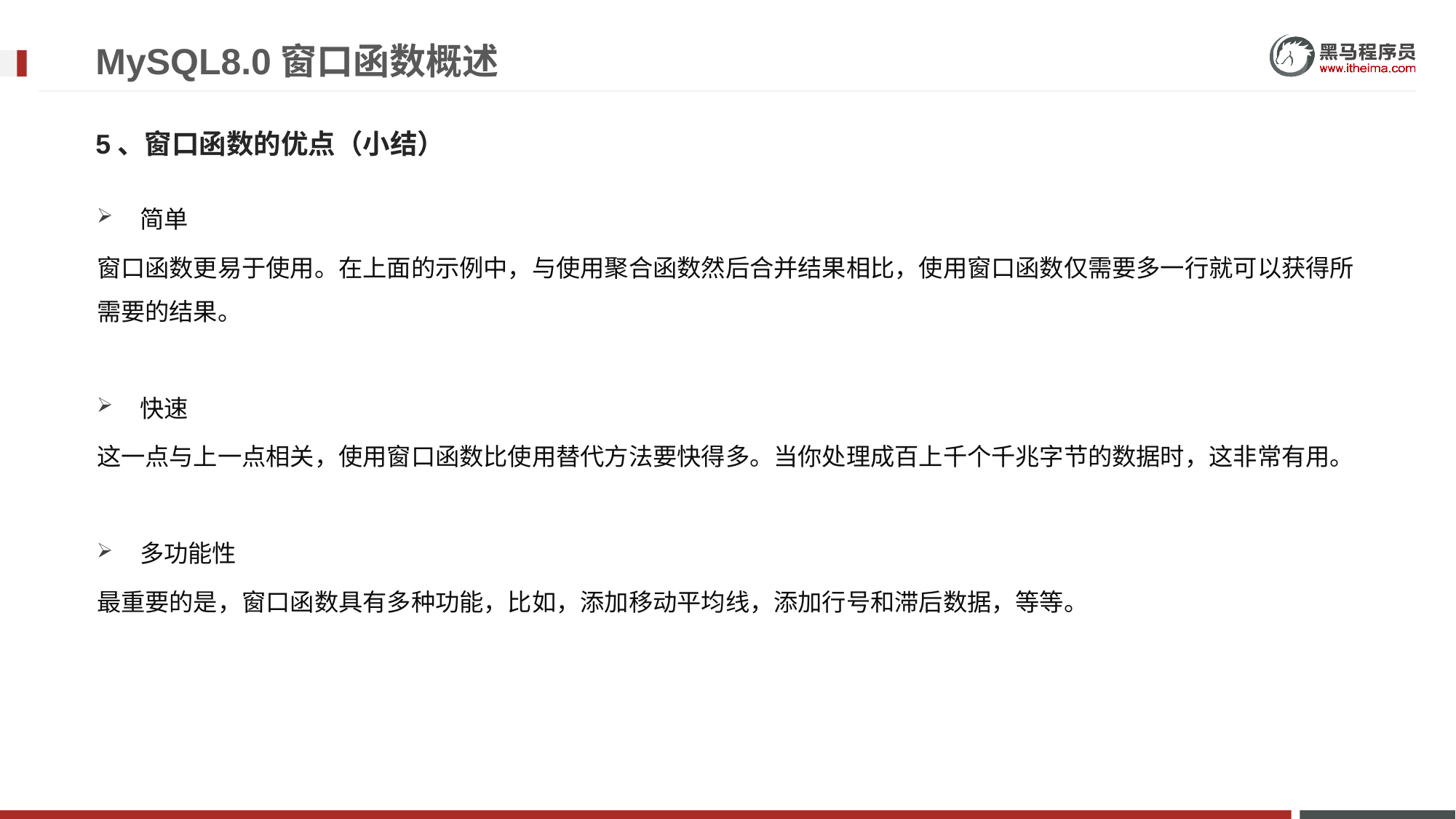

# MySQL8.0窗口函数概述
5、窗口函数的优点（小结）
简单
窗口函数更易于使用。在上面的示例中，与使用聚合函数然后合并结果相比，使用窗口函数仅需要多一行就可以获得所需要的结果。

快速
这一点与上一点相关，使用窗口函数比使用替代方法要快得多。当你处理成百上千个千兆字节的数据时，这非常有用。

多功能性
最重要的是，窗口函数具有多种功能，比如，添加移动平均线，添加行号和滞后数据，等等。